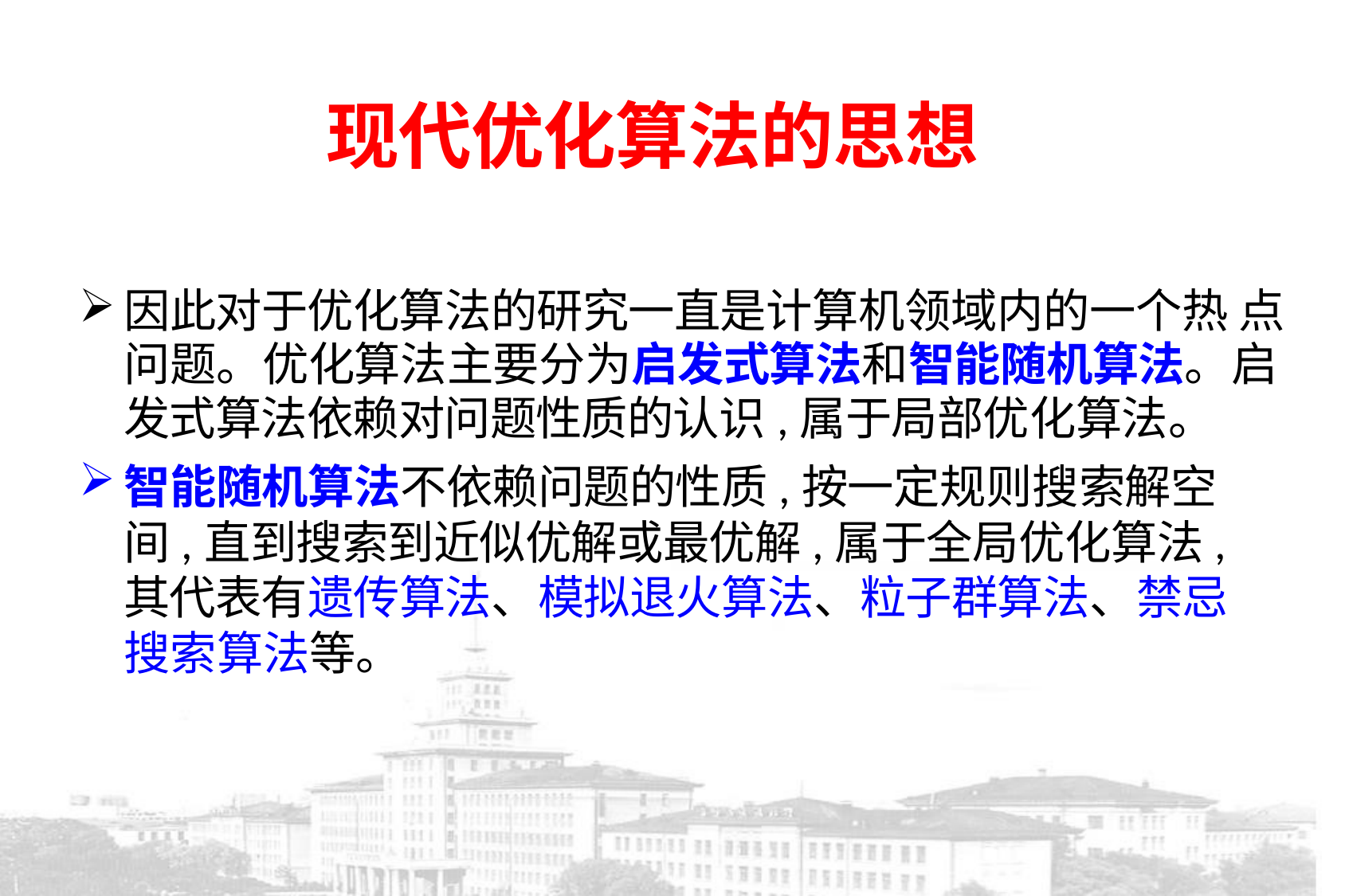

# 现代优化算法的思想
因此对于优化算法的研究一直是计算机领域内的一个热 点问题。优化算法主要分为启发式算法和智能随机算法。启发式算法依赖对问题性质的认识,属于局部优化算法。
智能随机算法不依赖问题的性质,按一定规则搜索解空间,直到搜索到近似优解或最优解,属于全局优化算法,其代表有遗传算法、模拟退火算法、粒子群算法、禁忌搜索算法等。